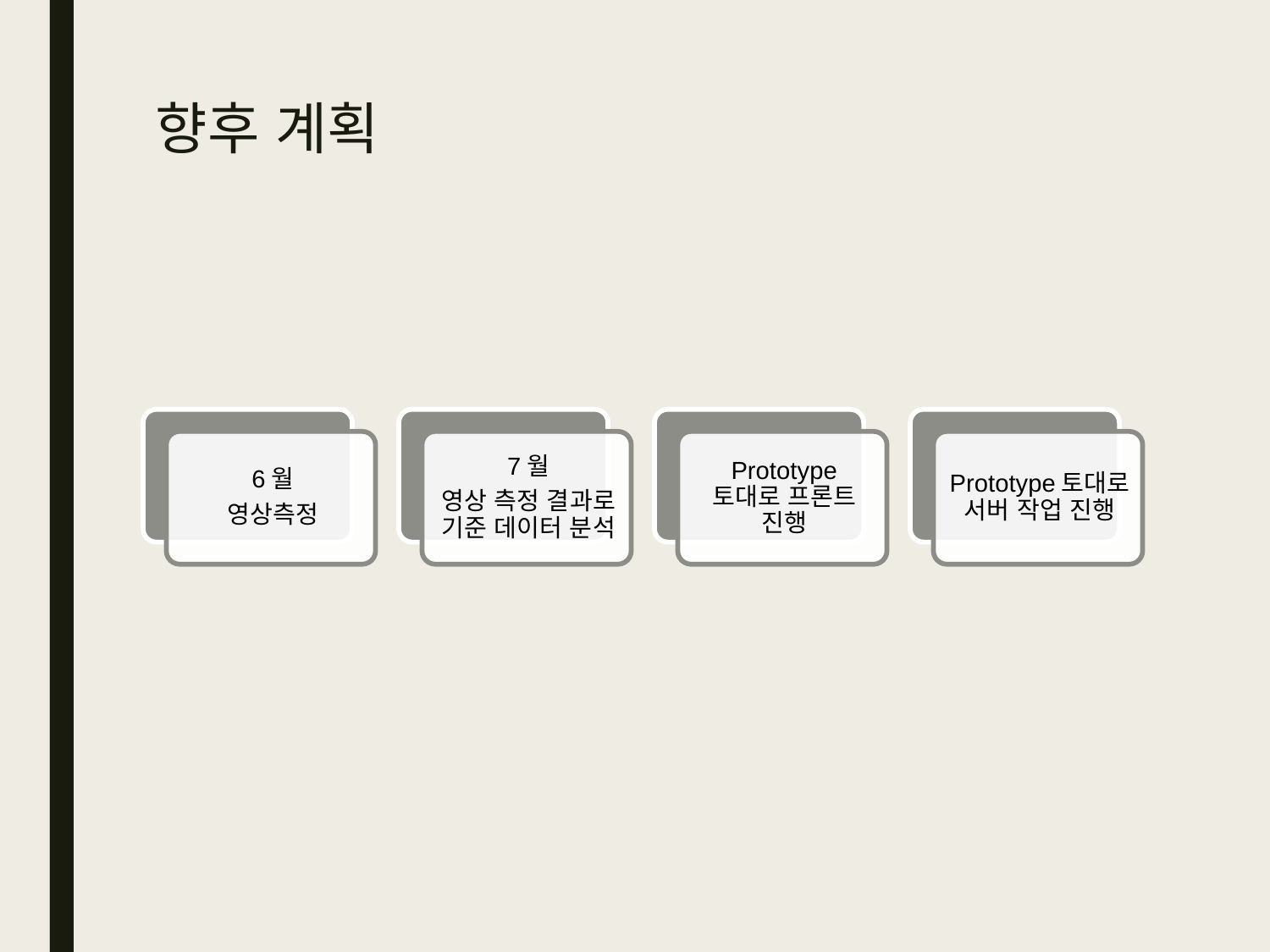

# 향후 계획
6월
영상측정
7월
영상 측정 결과로 기준 데이터 분석
Prototype 토대로 프론트 진행
Prototype토대로 서버 작업 진행